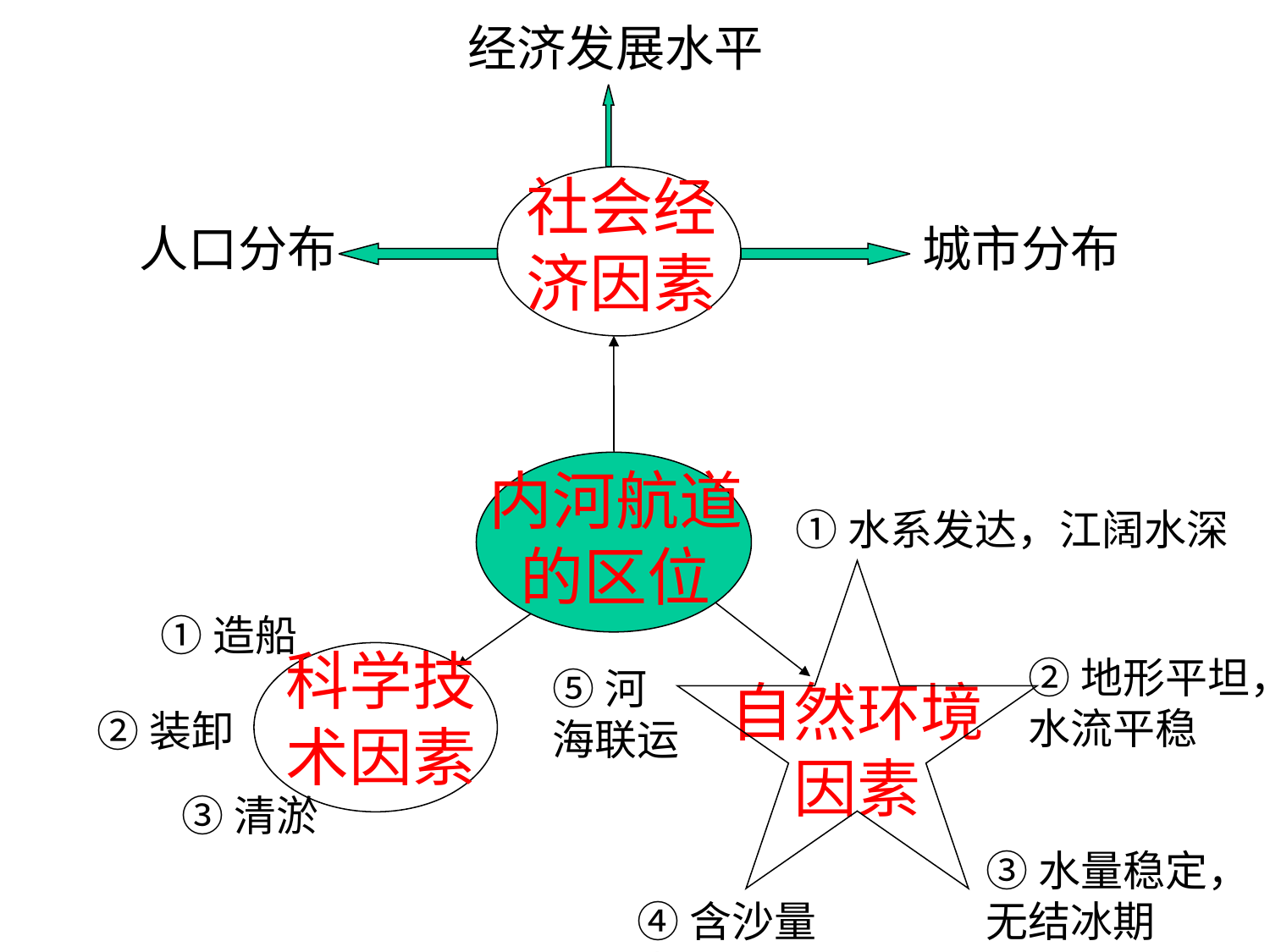

经济发展水平

社会经济因素

人口分布
城市分布

内河航道的区位
①水系发达，江阔水深

①造船

科学技术因素

②地形平坦，水流平稳
⑤河海联运
自然环境因素
②装卸
③清淤
③水量稳定，无结冰期
④含沙量少